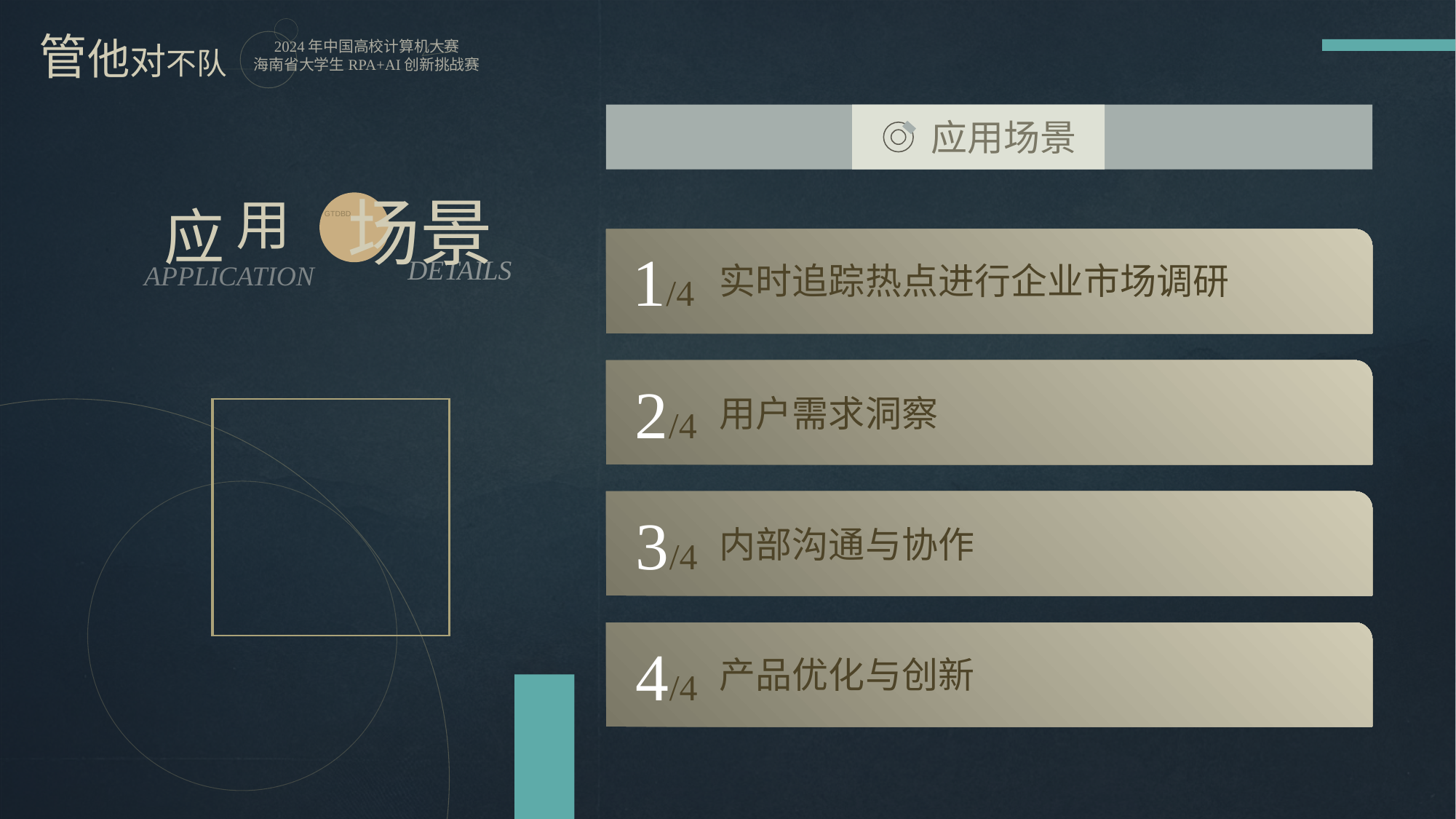

应用场景

场景
用
应

GTDBD

1/4
实时追踪热点进行企业市场调研
DETAILS
APPLICATION

2/4
用户需求洞察

3/4
内部沟通与协作

4/4
产品优化与创新